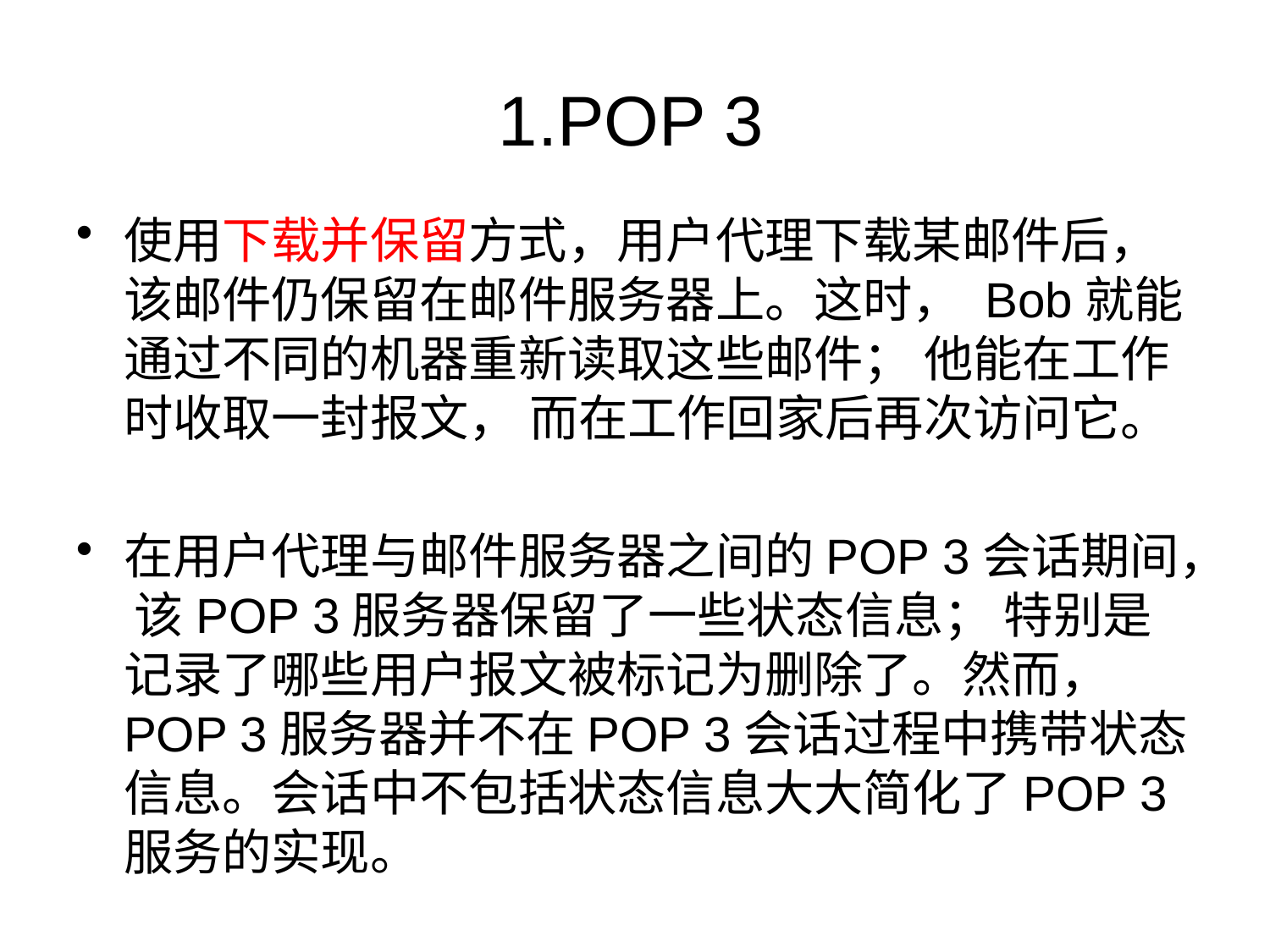

# 1.POP 3
使用下载并保留方式，用户代理下载某邮件后，该邮件仍保留在邮件服务器上。这时， Bob就能通过不同的机器重新读取这些邮件； 他能在工作时收取一封报文， 而在工作回家后再次访问它。

在用户代理与邮件服务器之间的POP 3会话期间， 该POP 3服务器保留了一些状态信息； 特别是记录了哪些用户报文被标记为删除了。然而， POP 3服务器并不在POP 3会话过程中携带状态信息。会话中不包括状态信息大大简化了POP 3服务的实现。